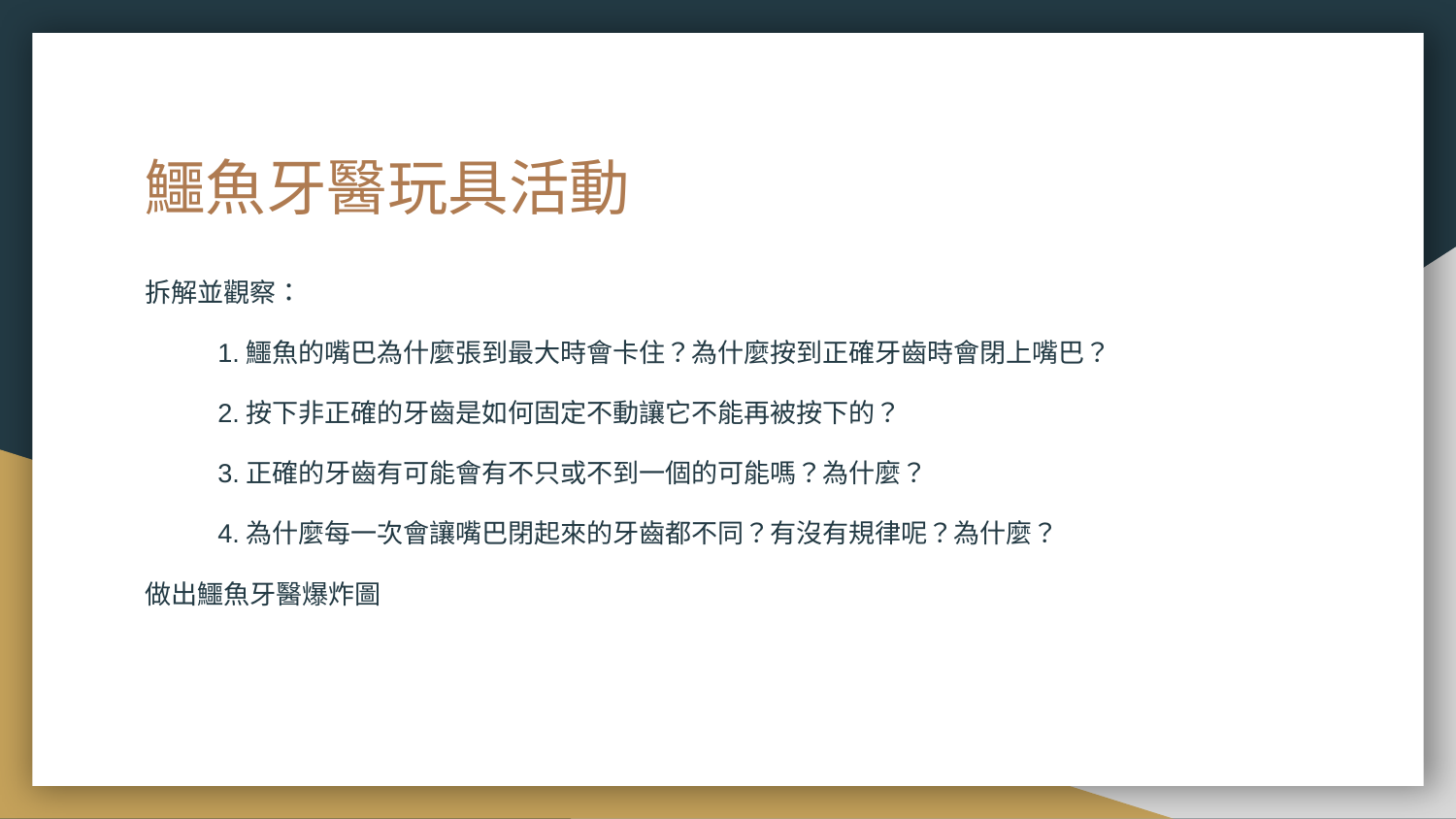

# 鱷魚牙醫玩具活動
拆解並觀察：
1.鱷魚的嘴巴為什麼張到最大時會卡住？為什麼按到正確牙齒時會閉上嘴巴？
2.按下非正確的牙齒是如何固定不動讓它不能再被按下的？
3.正確的牙齒有可能會有不只或不到一個的可能嗎？為什麼？
4.為什麼每一次會讓嘴巴閉起來的牙齒都不同？有沒有規律呢？為什麼？
做出鱷魚牙醫爆炸圖